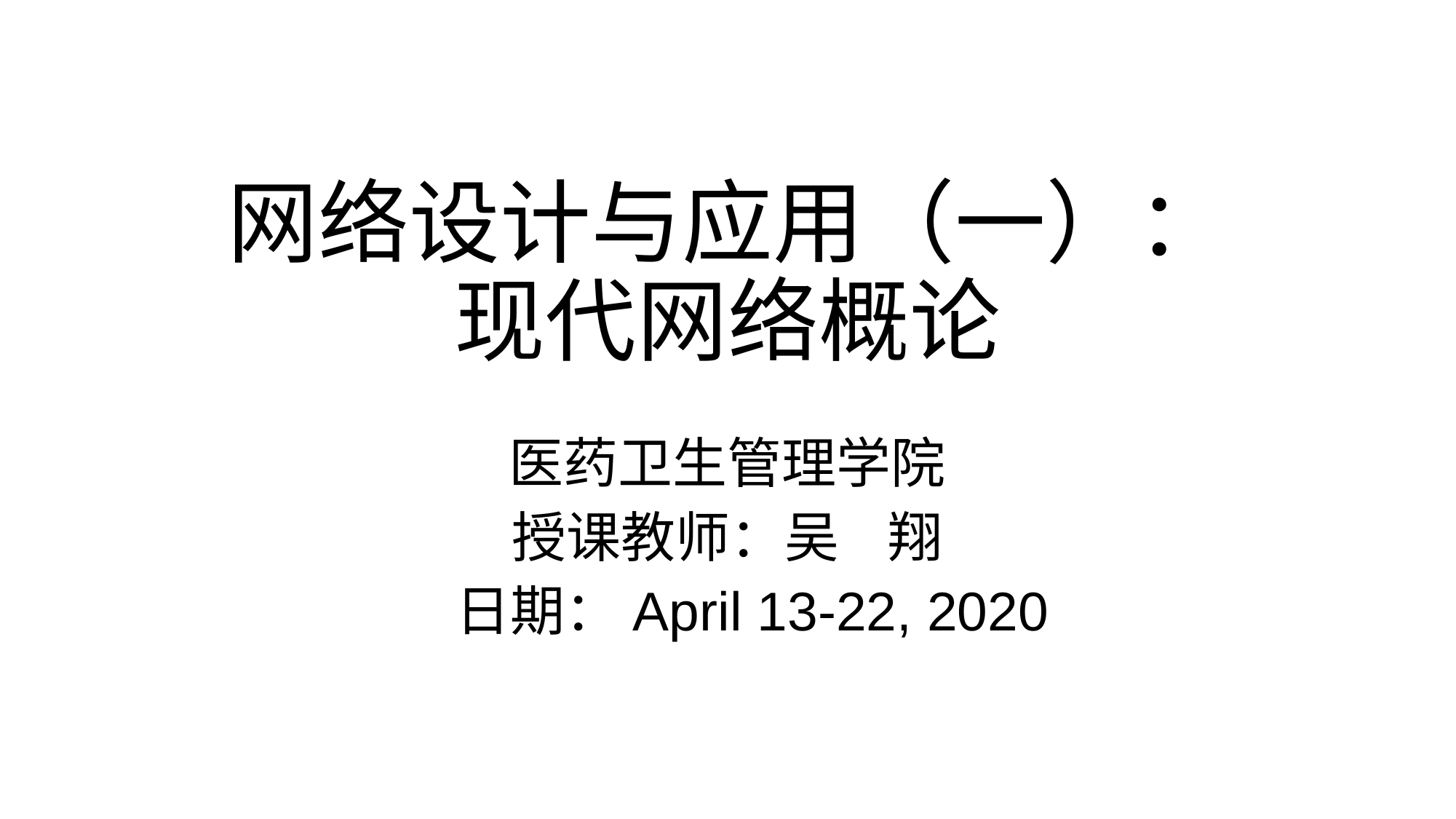

# 网络设计与应用（一）： 现代网络概论
医药卫生管理学院
授课教师：吴    翔
   日期：April 13-22, 2020